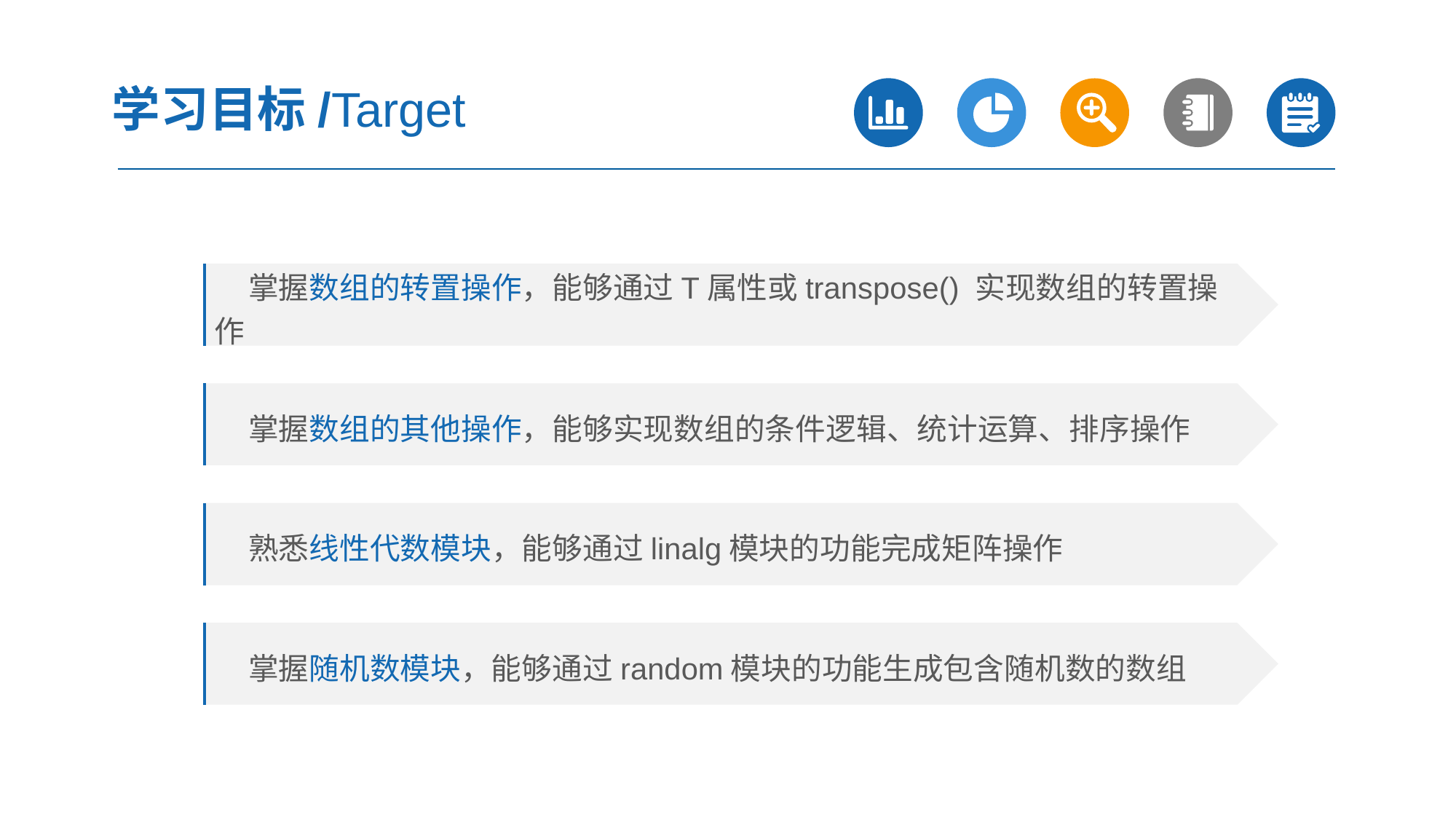

学习目标/Target
    掌握数组的转置操作，能够通过T属性或transpose() 实现数组的转置操作

    掌握数组的其他操作，能够实现数组的条件逻辑、统计运算、排序操作

    熟悉线性代数模块，能够通过linalg模块的功能完成矩阵操作

    掌握随机数模块，能够通过random模块的功能生成包含随机数的数组